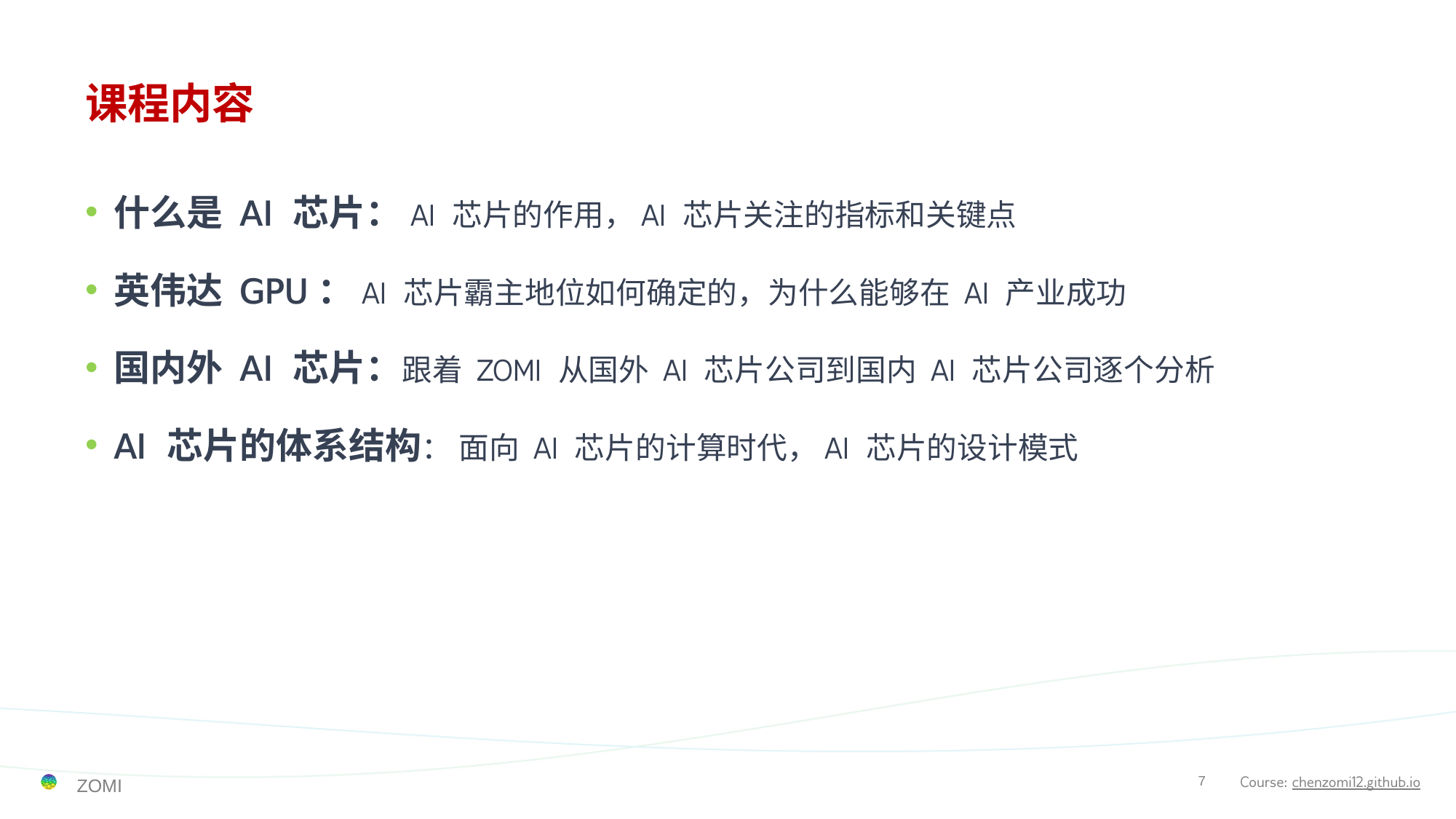

# 课程内容
什么是 AI 芯片：AI 芯片的作用，AI 芯片关注的指标和关键点
英伟达 GPU：AI 芯片霸主地位如何确定的，为什么能够在 AI 产业成功
国内外 AI 芯片：跟着 ZOMI 从国外 AI 芯片公司到国内 AI 芯片公司逐个分析
AI 芯片的体系结构： 面向 AI 芯片的计算时代，AI 芯片的设计模式